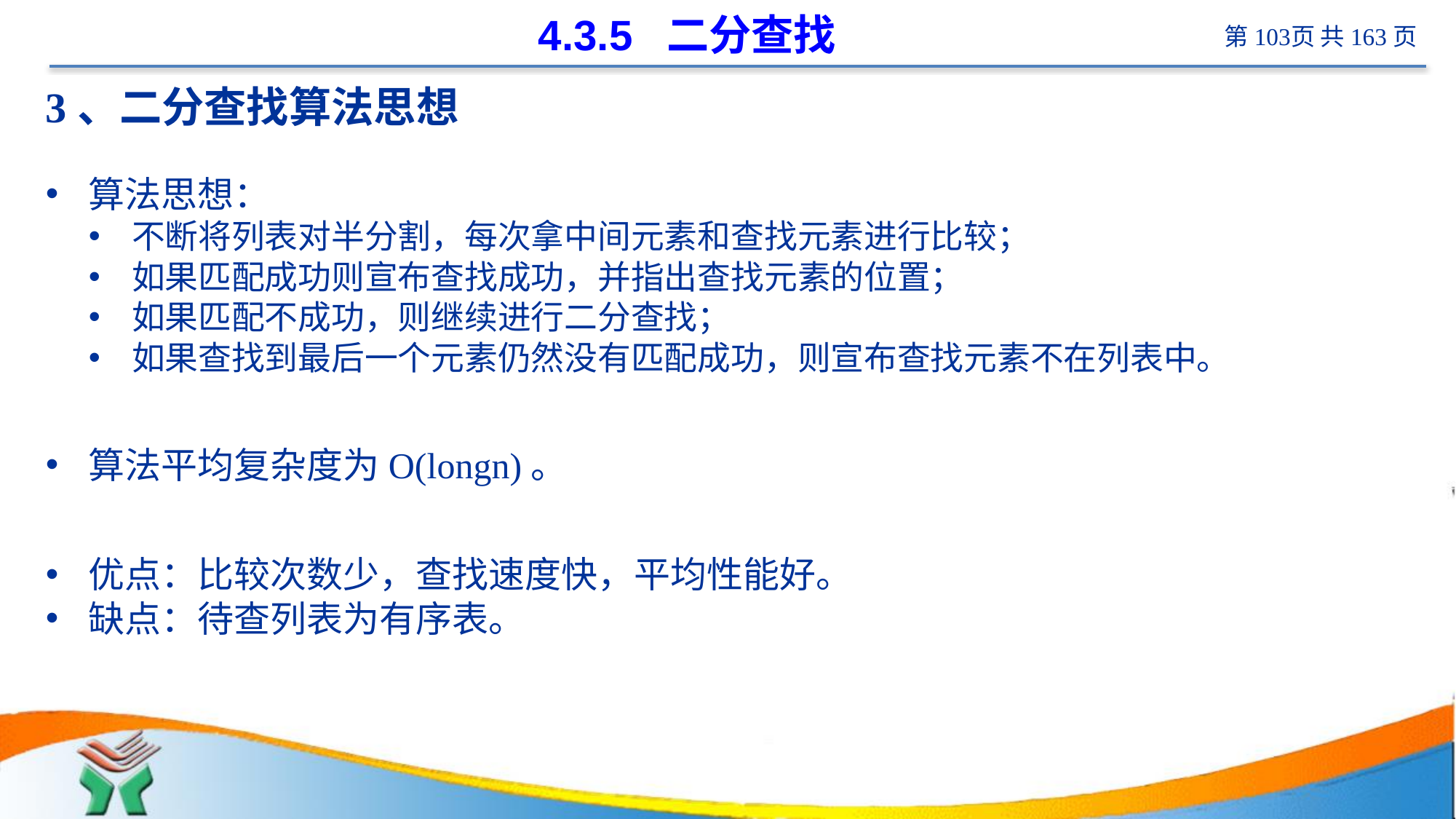

# 4.3.5  二分查找
3、二分查找算法思想

算法思想：
不断将列表对半分割，每次拿中间元素和查找元素进行比较；
如果匹配成功则宣布查找成功，并指出查找元素的位置；
如果匹配不成功，则继续进行二分查找；
如果查找到最后一个元素仍然没有匹配成功，则宣布查找元素不在列表中。

算法平均复杂度为O(longn)。

优点：比较次数少，查找速度快，平均性能好。
缺点：待查列表为有序表。